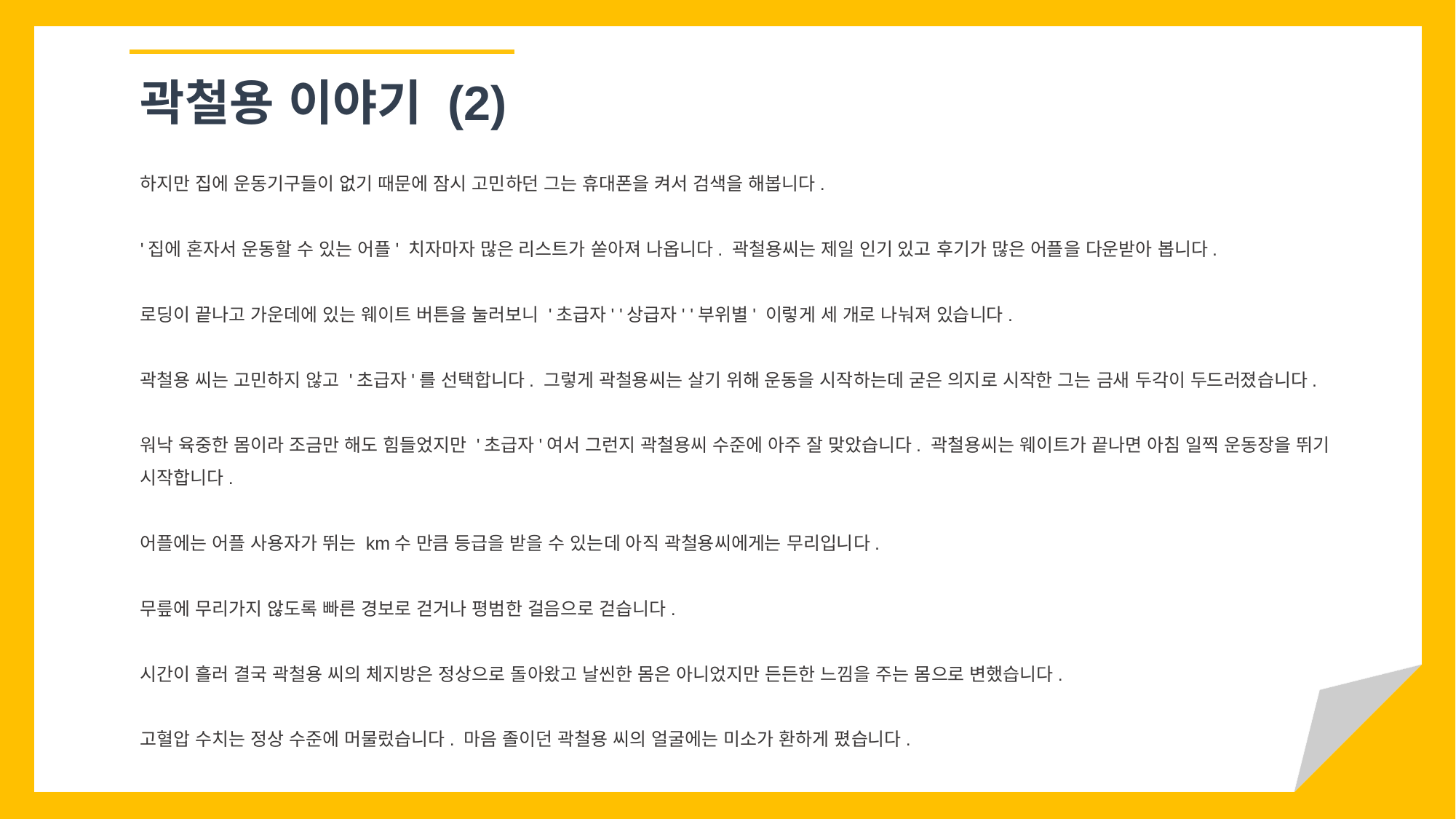

곽철용 이야기 (2)
하지만 집에 운동기구들이 없기 때문에 잠시 고민하던 그는 휴대폰을 켜서 검색을 해봅니다.

'집에 혼자서 운동할 수 있는 어플' 치자마자 많은 리스트가 쏟아져 나옵니다. 곽철용씨는 제일 인기 있고 후기가 많은 어플을 다운받아 봅니다.

로딩이 끝나고 가운데에 있는 웨이트 버튼을 눌러보니 '초급자' '상급자' '부위별' 이렇게 세 개로 나눠져 있습니다.

곽철용 씨는 고민하지 않고 '초급자'를 선택합니다. 그렇게 곽철용씨는 살기 위해 운동을 시작하는데 굳은 의지로 시작한 그는 금새 두각이 두드러졌습니다.

워낙 육중한 몸이라 조금만 해도 힘들었지만 '초급자'여서 그런지 곽철용씨 수준에 아주 잘 맞았습니다. 곽철용씨는 웨이트가 끝나면 아침 일찍 운동장을 뛰기 시작합니다.

어플에는 어플 사용자가 뛰는 km수 만큼 등급을 받을 수 있는데 아직 곽철용씨에게는 무리입니다.

무릎에 무리가지 않도록 빠른 경보로 걷거나 평범한 걸음으로 걷습니다.

시간이 흘러 결국 곽철용 씨의 체지방은 정상으로 돌아왔고 날씬한 몸은 아니었지만 든든한 느낌을 주는 몸으로 변했습니다.

고혈압 수치는 정상 수준에 머물렀습니다. 마음 졸이던 곽철용 씨의 얼굴에는 미소가 환하게 폈습니다.